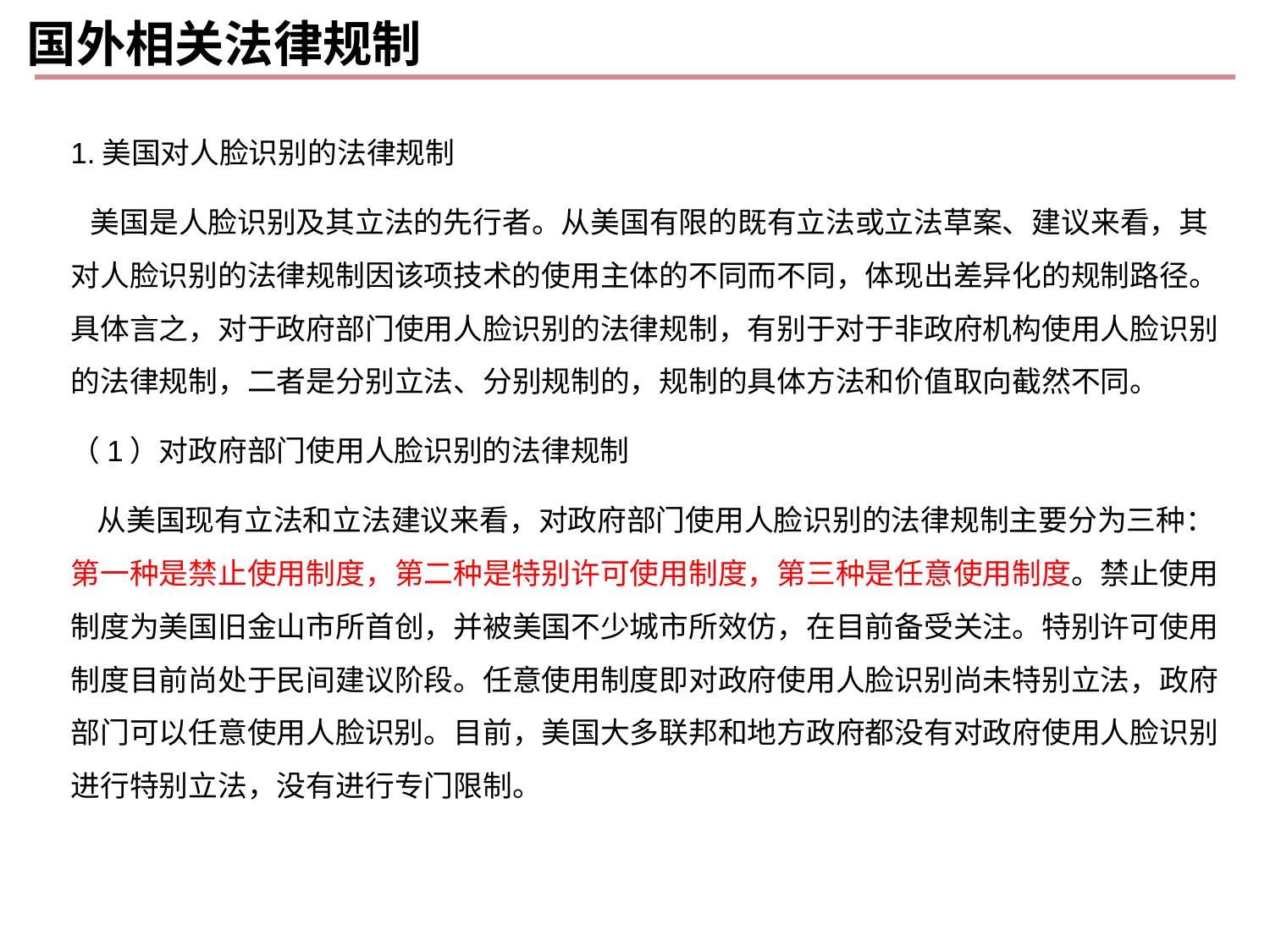

# 国外相关法律规制
1.美国对人脸识别的法律规制
  美国是人脸识别及其立法的先行者。从美国有限的既有立法或立法草案、建议来看，其对人脸识别的法律规制因该项技术的使用主体的不同而不同，体现出差异化的规制路径。具体言之，对于政府部门使用人脸识别的法律规制，有别于对于非政府机构使用人脸识别的法律规制，二者是分别立法、分别规制的，规制的具体方法和价值取向截然不同。
（1）对政府部门使用人脸识别的法律规制
   从美国现有立法和立法建议来看，对政府部门使用人脸识别的法律规制主要分为三种：第一种是禁止使用制度，第二种是特别许可使用制度，第三种是任意使用制度。禁止使用制度为美国旧金山市所首创，并被美国不少城市所效仿，在目前备受关注。特别许可使用制度目前尚处于民间建议阶段。任意使用制度即对政府使用人脸识别尚未特别立法，政府部门可以任意使用人脸识别。目前，美国大多联邦和地方政府都没有对政府使用人脸识别进行特别立法，没有进行专门限制。